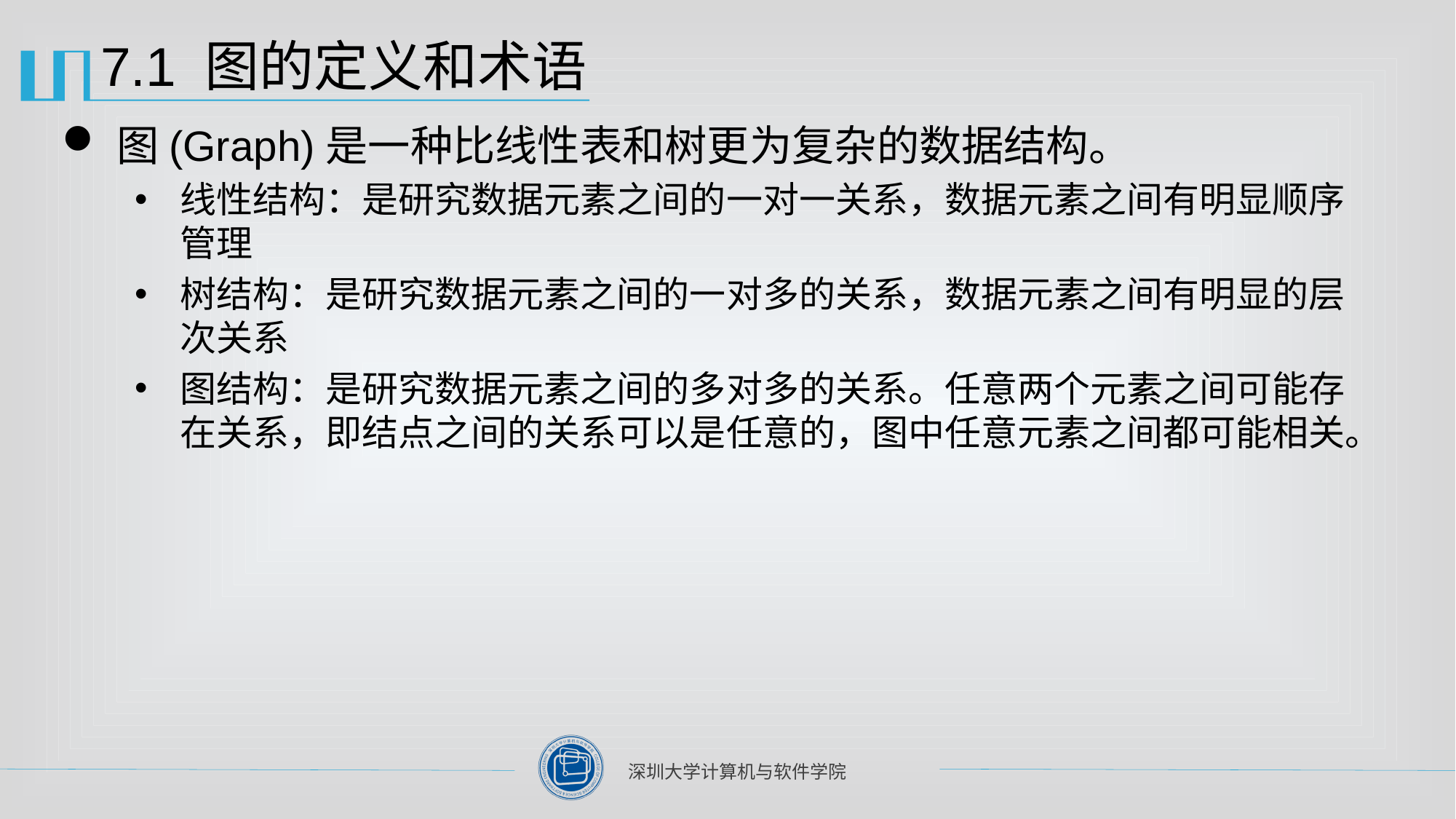

# 7.1 图的定义和术语
图(Graph)是一种比线性表和树更为复杂的数据结构。
线性结构：是研究数据元素之间的一对一关系，数据元素之间有明显顺序管理
树结构：是研究数据元素之间的一对多的关系，数据元素之间有明显的层次关系
图结构：是研究数据元素之间的多对多的关系。任意两个元素之间可能存在关系，即结点之间的关系可以是任意的，图中任意元素之间都可能相关。

4